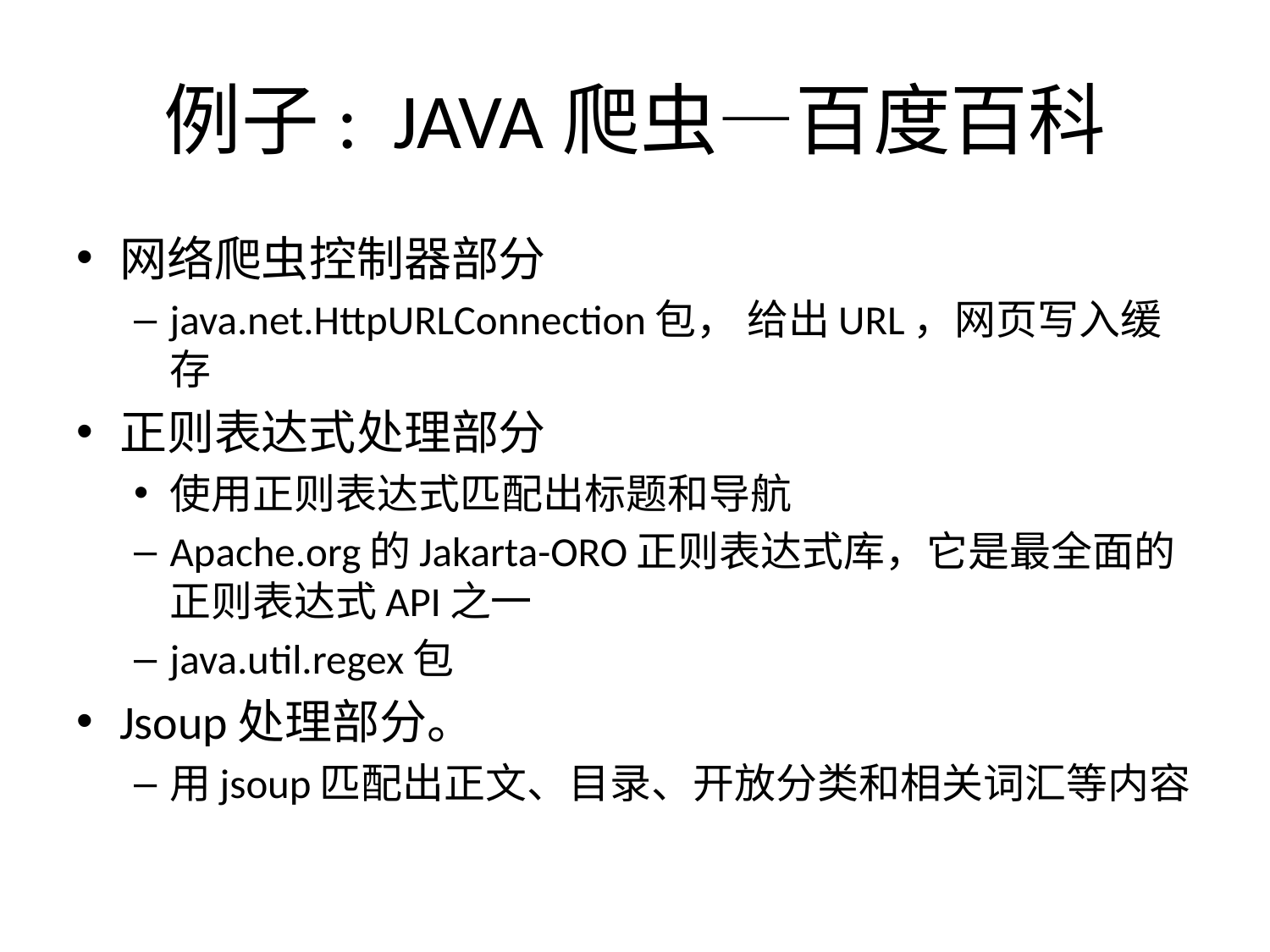

# 例子:  JAVA爬虫—百度百科
网络爬虫控制器部分
java.net.HttpURLConnection包， 给出URL，网页写入缓存
正则表达式处理部分
使用正则表达式匹配出标题和导航
Apache.org的Jakarta-ORO正则表达式库，它是最全面的正则表达式API之一
java.util.regex包
Jsoup处理部分。
用jsoup匹配出正文、目录、开放分类和相关词汇等内容